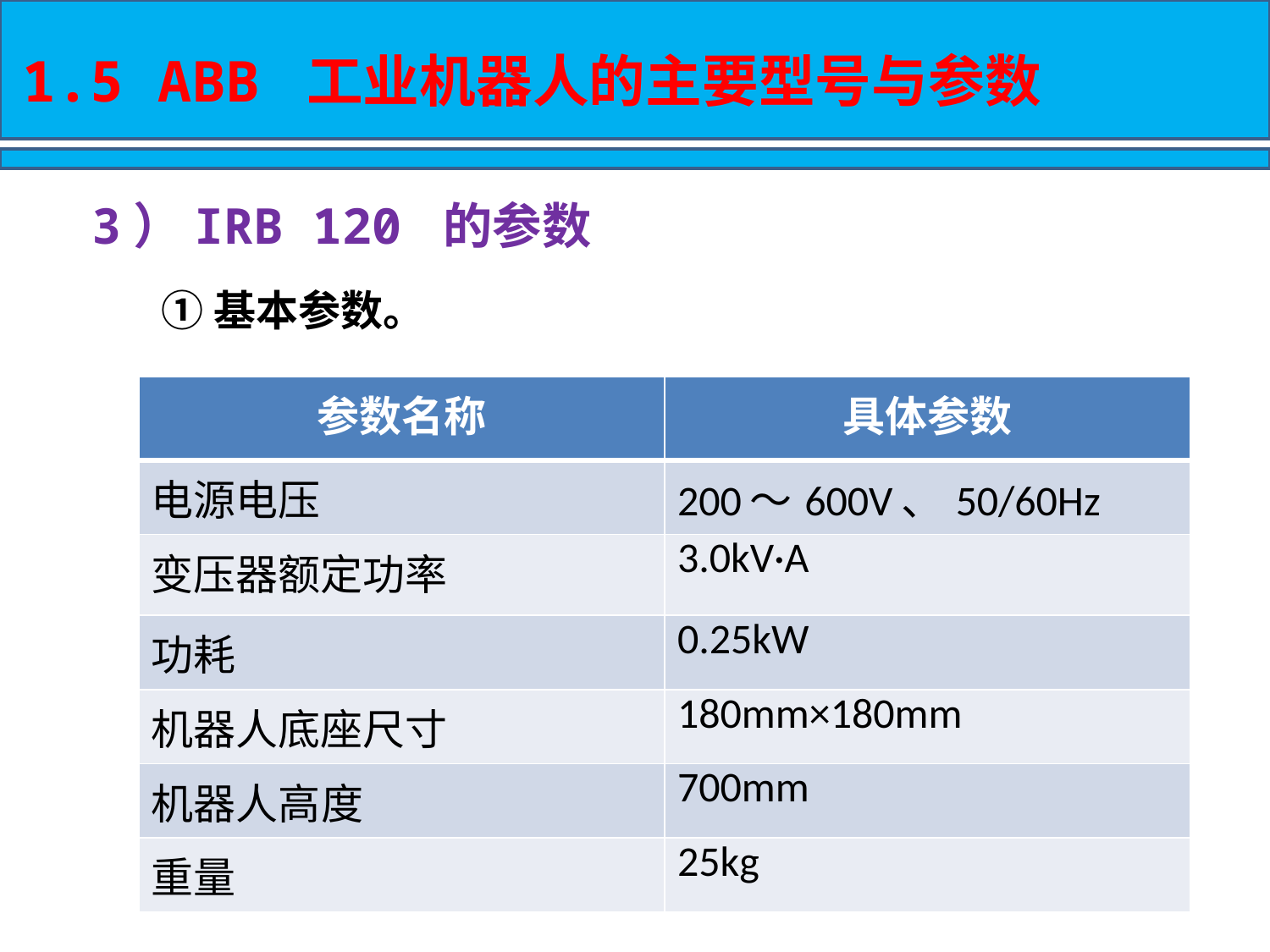

1.5 ABB 工业机器人的主要型号与参数

3）IRB 120 的参数
①基本参数。
| 参数名称 | 具体参数 |
| --- | --- |
| 电源电压 | 200～600V、50/60Hz |
| 变压器额定功率 | 3.0kV·A |
| 功耗 | 0.25kW |
| 机器人底座尺寸 | 180mm×180mm |
| 机器人高度 | 700mm |
| 重量 | 25kg |